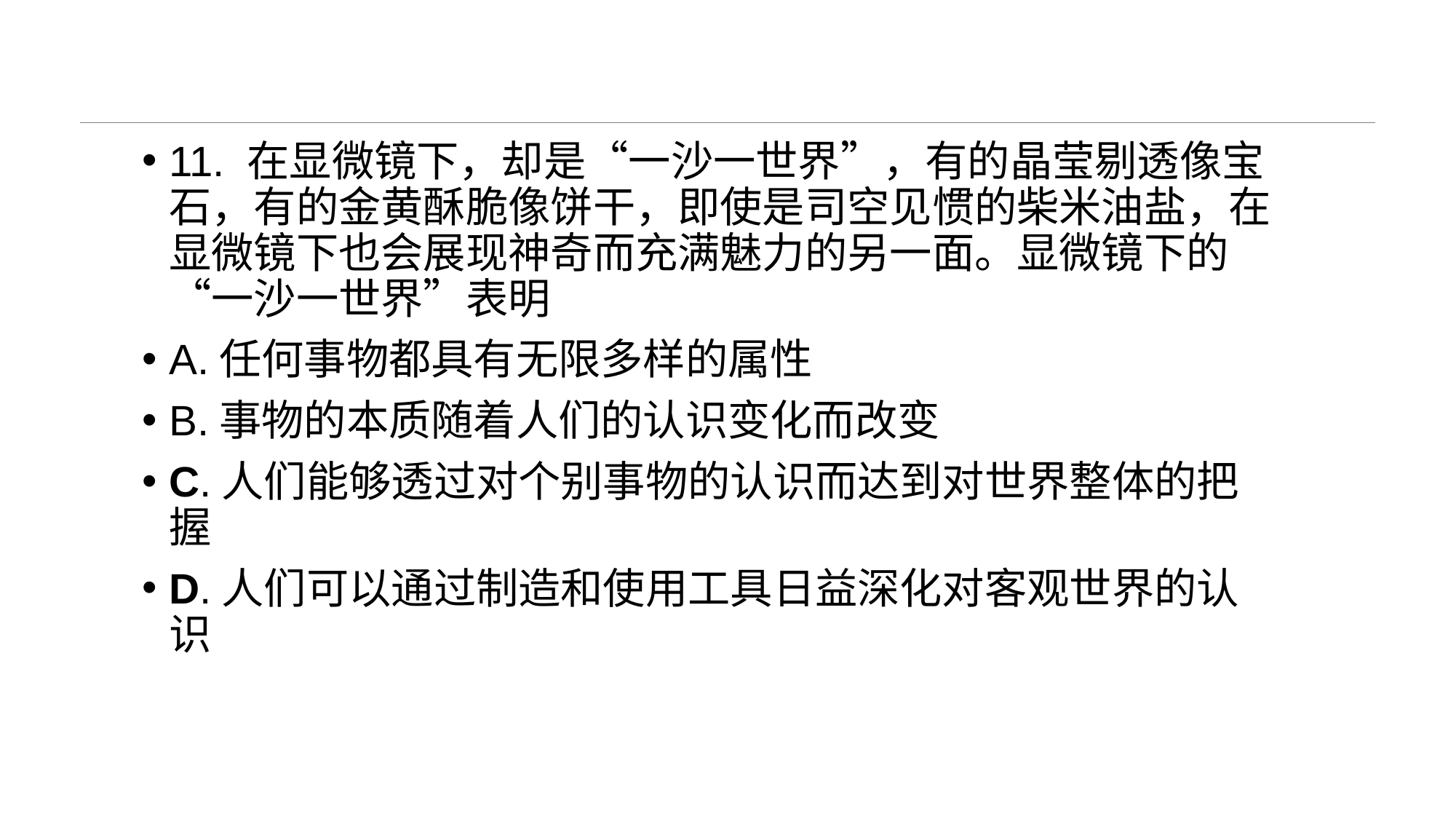

#
11. 在显微镜下，却是“一沙一世界”，有的晶莹剔透像宝石，有的金黄酥脆像饼干，即使是司空见惯的柴米油盐，在显微镜下也会展现神奇而充满魅力的另一面。显微镜下的“一沙一世界”表明
A.任何事物都具有无限多样的属性
B.事物的本质随着人们的认识变化而改变
C.人们能够透过对个别事物的认识而达到对世界整体的把握
D.人们可以通过制造和使用工具日益深化对客观世界的认识